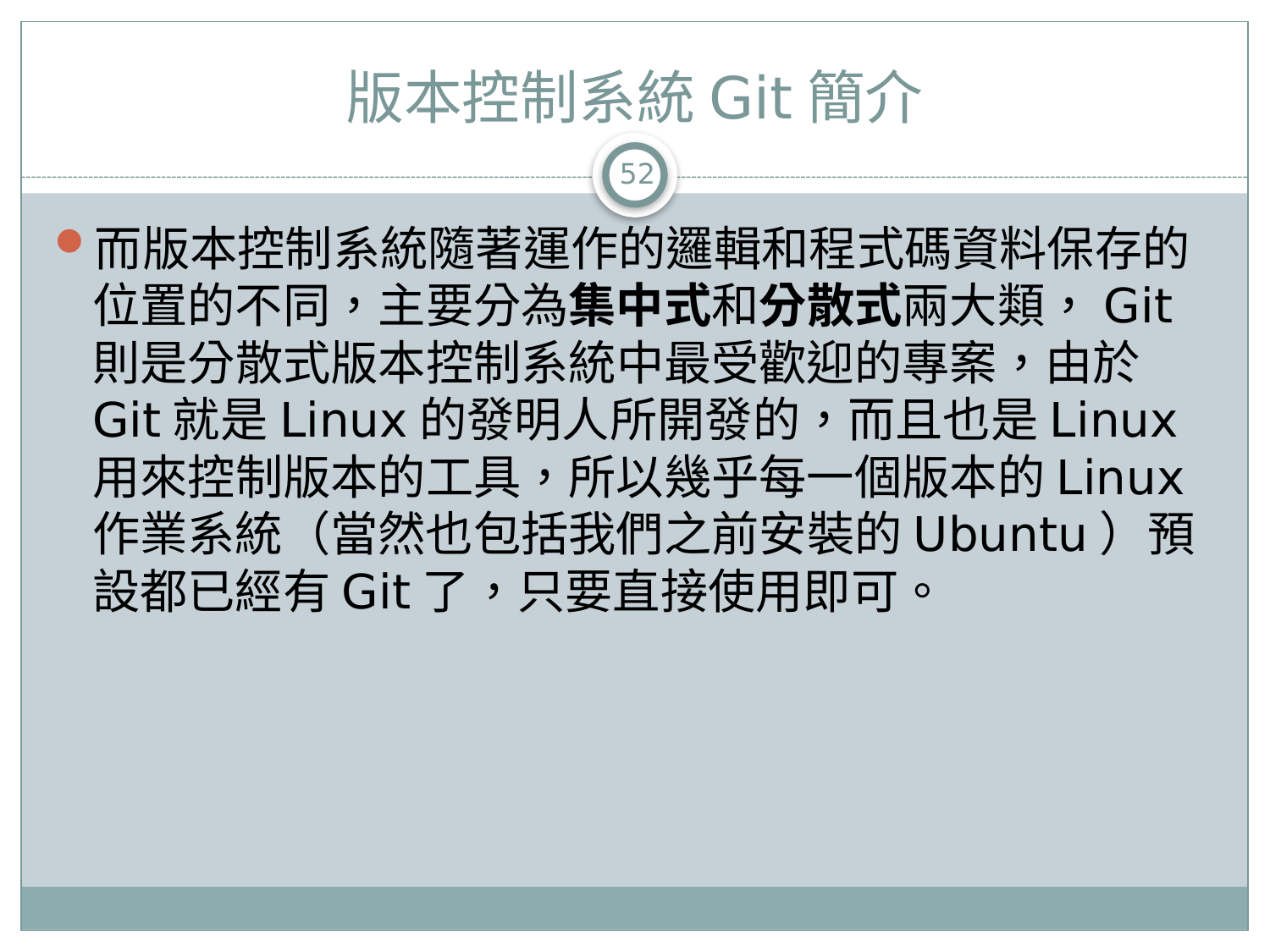

# 版本控制系統Git簡介
52
而版本控制系統隨著運作的邏輯和程式碼資料保存的位置的不同，主要分為集中式和分散式兩大類，Git則是分散式版本控制系統中最受歡迎的專案，由於Git就是Linux的發明人所開發的，而且也是Linux用來控制版本的工具，所以幾乎每一個版本的Linux作業系統（當然也包括我們之前安裝的Ubuntu）預設都已經有Git了，只要直接使用即可。